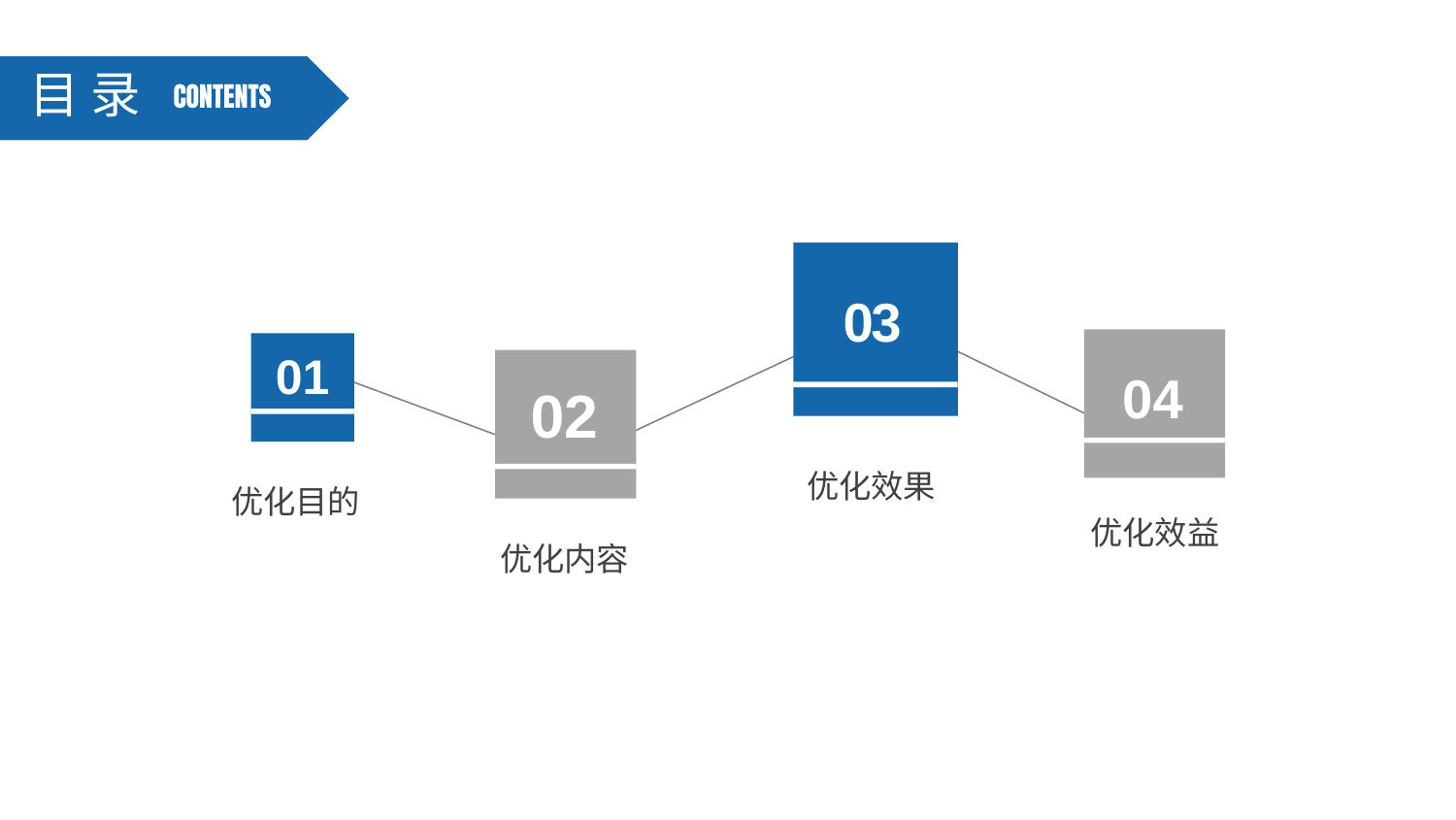

目 录
CONTENTS

03

04

01

02

优化效果
优化目的
优化效益
优化内容